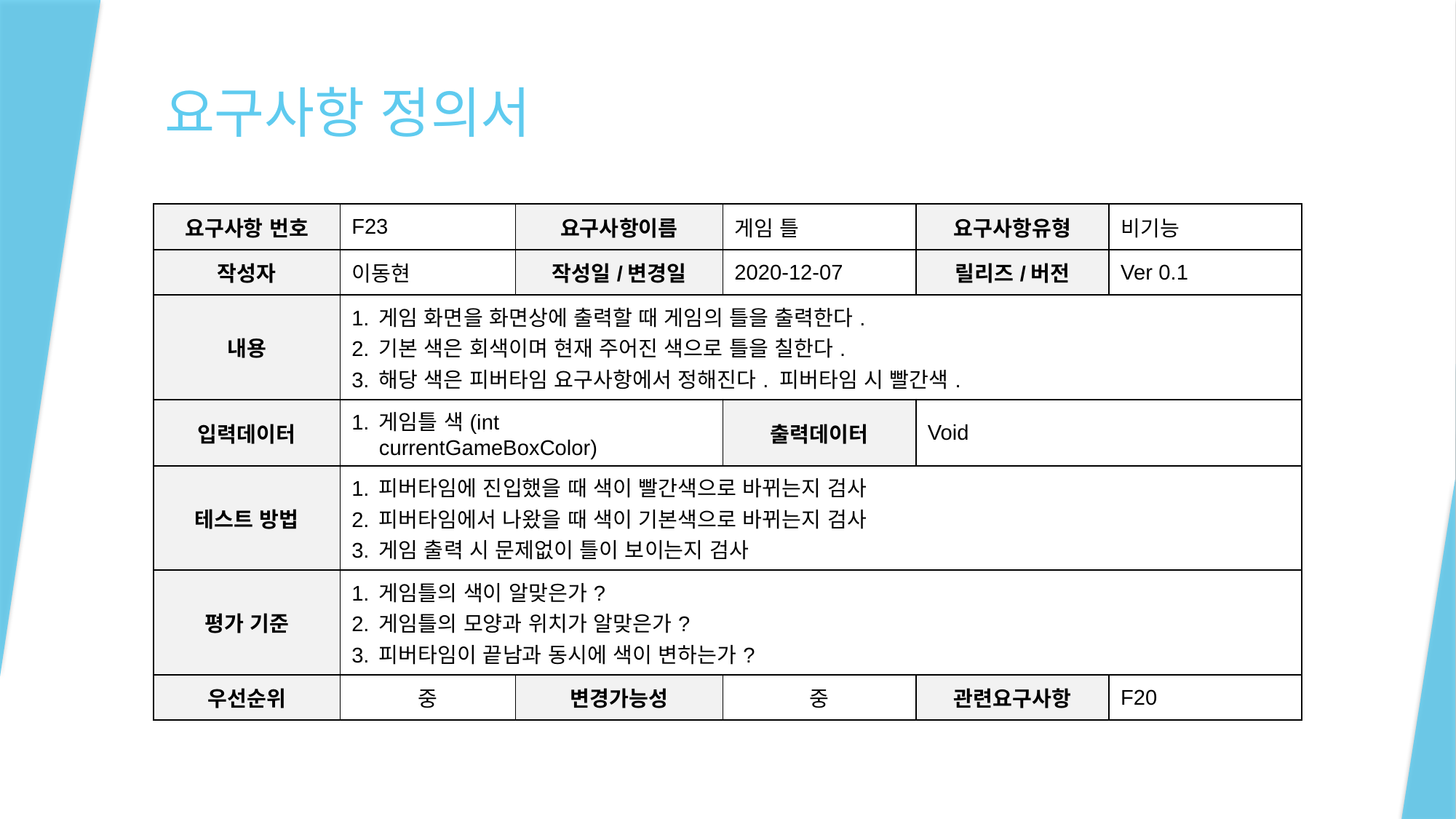

# 요구사항 정의서
| 요구사항 번호 | F23 | 요구사항이름 | 게임 틀 | 요구사항유형 | 비기능 |
| --- | --- | --- | --- | --- | --- |
| 작성자 | 이동현 | 작성일/변경일 | 2020-12-07 | 릴리즈/버전 | Ver 0.1 |
| 내용 | 게임 화면을 화면상에 출력할 때 게임의 틀을 출력한다. 기본 색은 회색이며 현재 주어진 색으로 틀을 칠한다. 해당 색은 피버타임 요구사항에서 정해진다. 피버타임 시 빨간색. |  |  |  |  |
| 입력데이터 | 게임틀 색(int currentGameBoxColor) |  | 출력데이터 | Void |  |
| 테스트 방법 | 피버타임에 진입했을 때 색이 빨간색으로 바뀌는지 검사 피버타임에서 나왔을 때 색이 기본색으로 바뀌는지 검사 게임 출력 시 문제없이 틀이 보이는지 검사 |  |  |  |  |
| 평가 기준 | 게임틀의 색이 알맞은가? 게임틀의 모양과 위치가 알맞은가? 피버타임이 끝남과 동시에 색이 변하는가? |  |  |  |  |
| 우선순위 | 중 | 변경가능성 | 중 | 관련요구사항 | F20 |